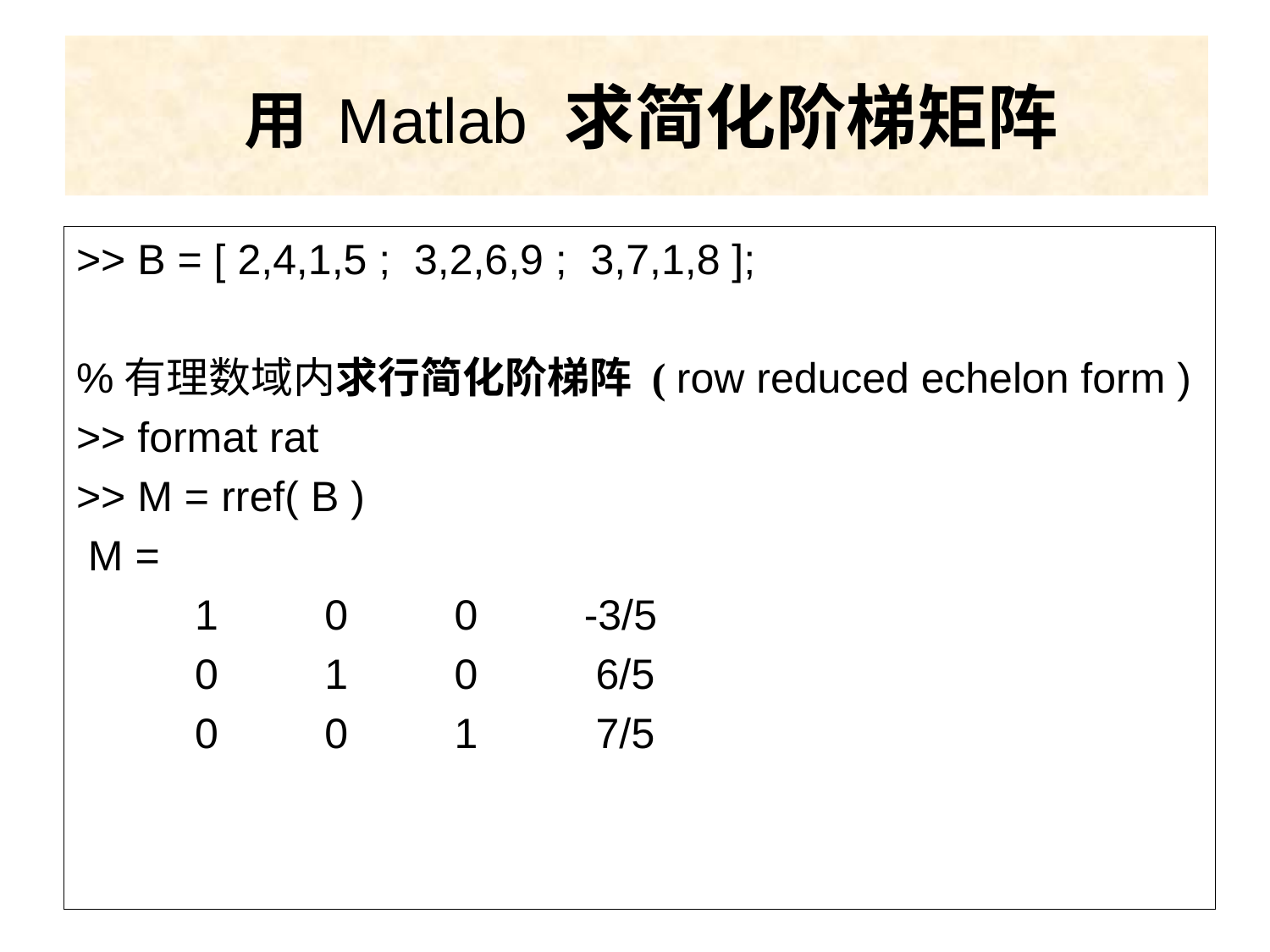

# 用 Matlab 求简化阶梯矩阵
>> B = [ 2,4,1,5 ;  3,2,6,9 ;  3,7,1,8 ];

%有理数域内求行简化阶梯阵 ( row reduced echelon form )
>> format rat
>> M = rref( B )
 M =
          1         0         0         -3/5
          0         1         0          6/5
          0         0         1          7/5